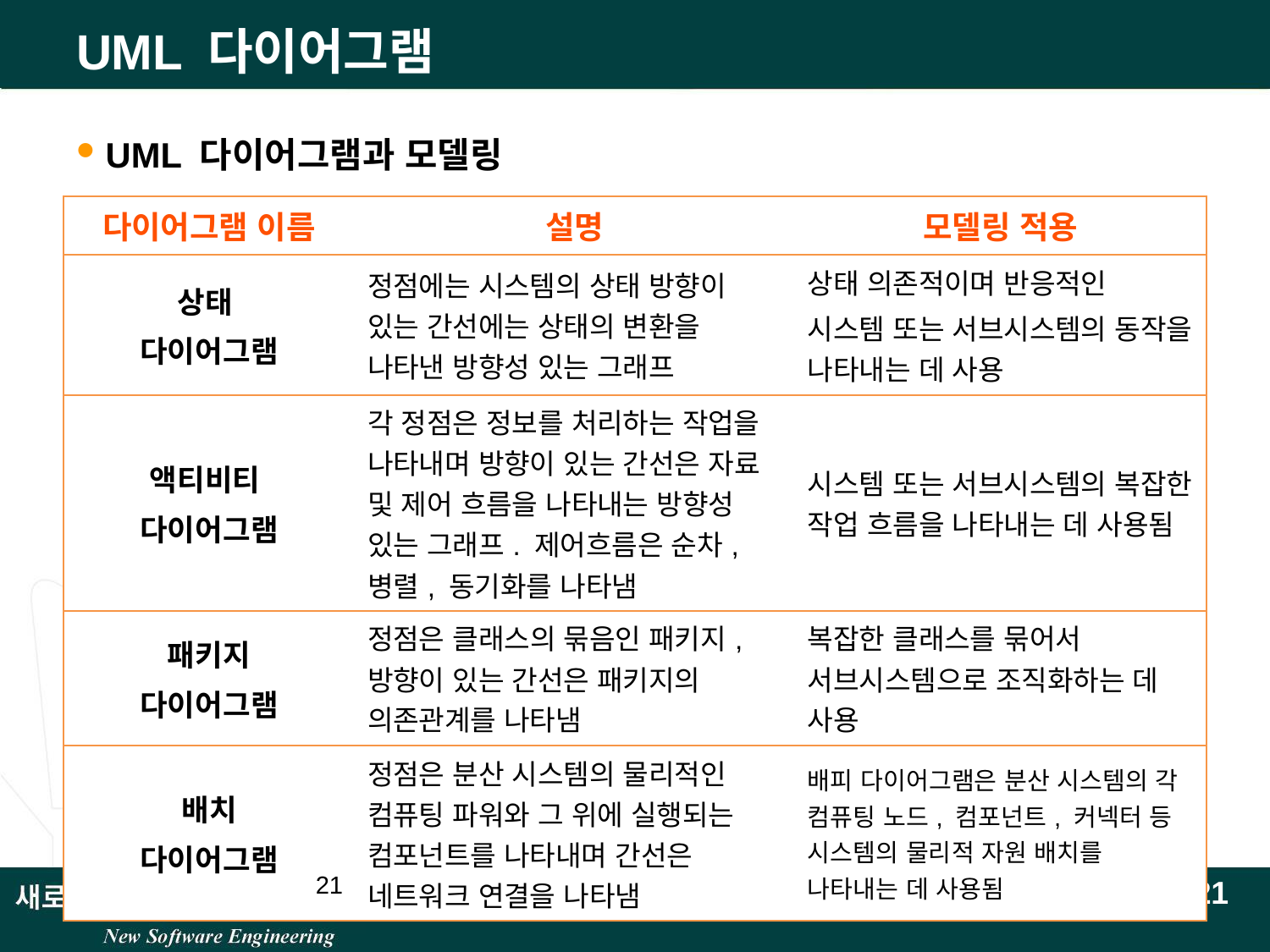

# UML 다이어그램
UML 다이어그램과 모델링
| 다이어그램 이름 | 설명 | 모델링 적용 |
| --- | --- | --- |
| 상태 다이어그램 | 정점에는 시스템의 상태 방향이 있는 간선에는 상태의 변환을 나타낸 방향성 있는 그래프 | 상태 의존적이며 반응적인 시스템 또는 서브시스템의 동작을 나타내는 데 사용 |
| 액티비티 다이어그램 | 각 정점은 정보를 처리하는 작업을 나타내며 방향이 있는 간선은 자료 및 제어 흐름을 나타내는 방향성 있는 그래프. 제어흐름은 순차, 병렬, 동기화를 나타냄 | 시스템 또는 서브시스템의 복잡한 작업 흐름을 나타내는 데 사용됨 |
| 패키지 다이어그램 | 정점은 클래스의 묶음인 패키지, 방향이 있는 간선은 패키지의 의존관계를 나타냄 | 복잡한 클래스를 묶어서 서브시스템으로 조직화하는 데 사용 |
| 배치 다이어그램 | 정점은 분산 시스템의 물리적인 컴퓨팅 파워와 그 위에 실행되는 컴포넌트를 나타내며 간선은 네트워크 연결을 나타냄 | 배피 다이어그램은 분산 시스템의 각 컴퓨팅 노드, 컴포넌트, 커넥터 등 시스템의 물리적 자원 배치를 나타내는 데 사용됨 |
21